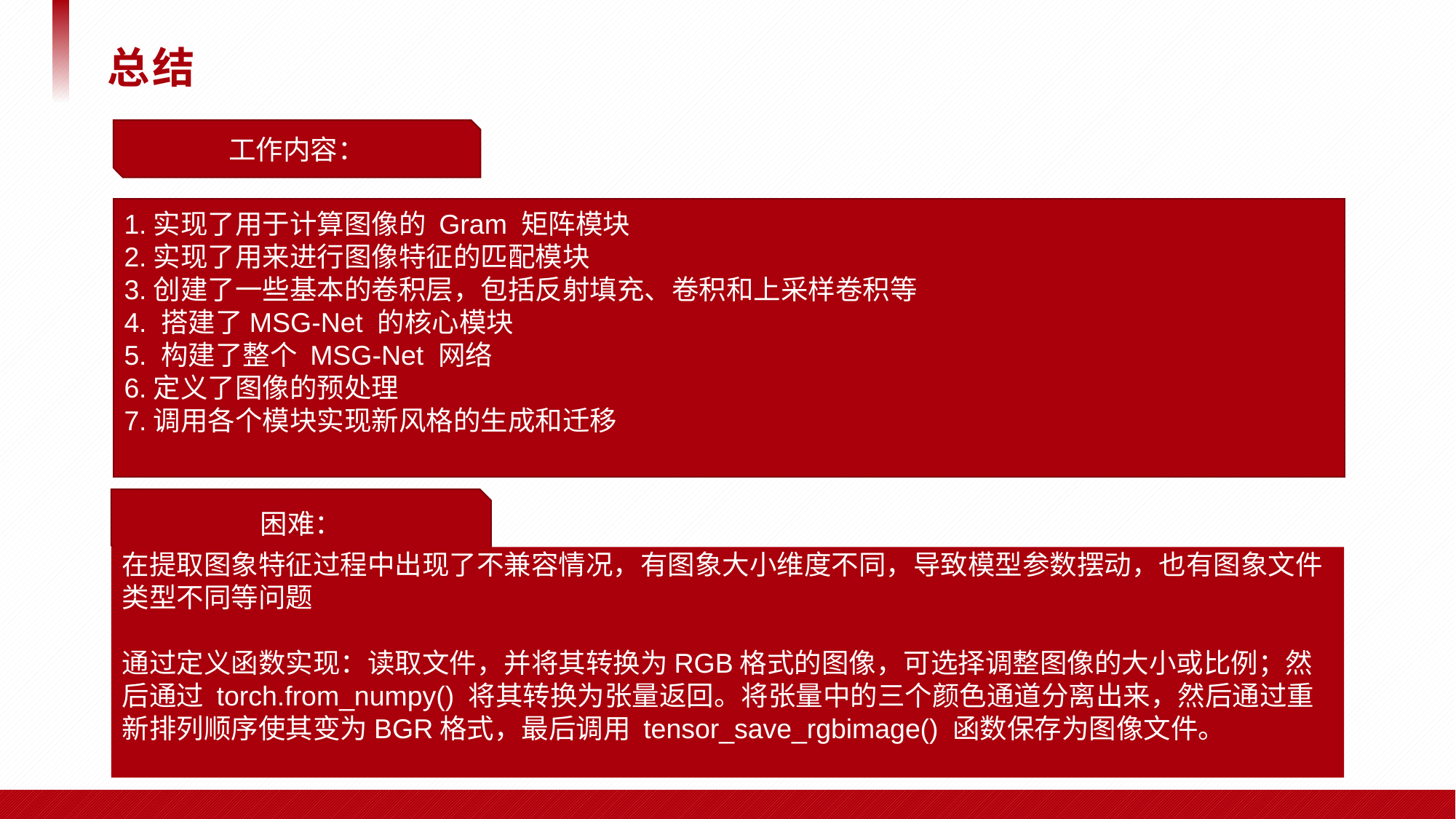

# 总结
工作内容：
1.实现了用于计算图像的 Gram 矩阵模块
2.实现了用来进行图像特征的匹配模块
3.创建了一些基本的卷积层，包括反射填充、卷积和上采样卷积等
4. 搭建了MSG-Net 的核心模块
5. 构建了整个 MSG-Net 网络
6.定义了图像的预处理
7.调用各个模块实现新风格的生成和迁移

困难：
在提取图象特征过程中出现了不兼容情况，有图象大小维度不同，导致模型参数摆动，也有图象文件类型不同等问题

通过定义函数实现：读取文件，并将其转换为RGB格式的图像，可选择调整图像的大小或比例；然后通过 torch.from_numpy() 将其转换为张量返回。将张量中的三个颜色通道分离出来，然后通过重新排列顺序使其变为BGR格式，最后调用 tensor_save_rgbimage() 函数保存为图像文件。